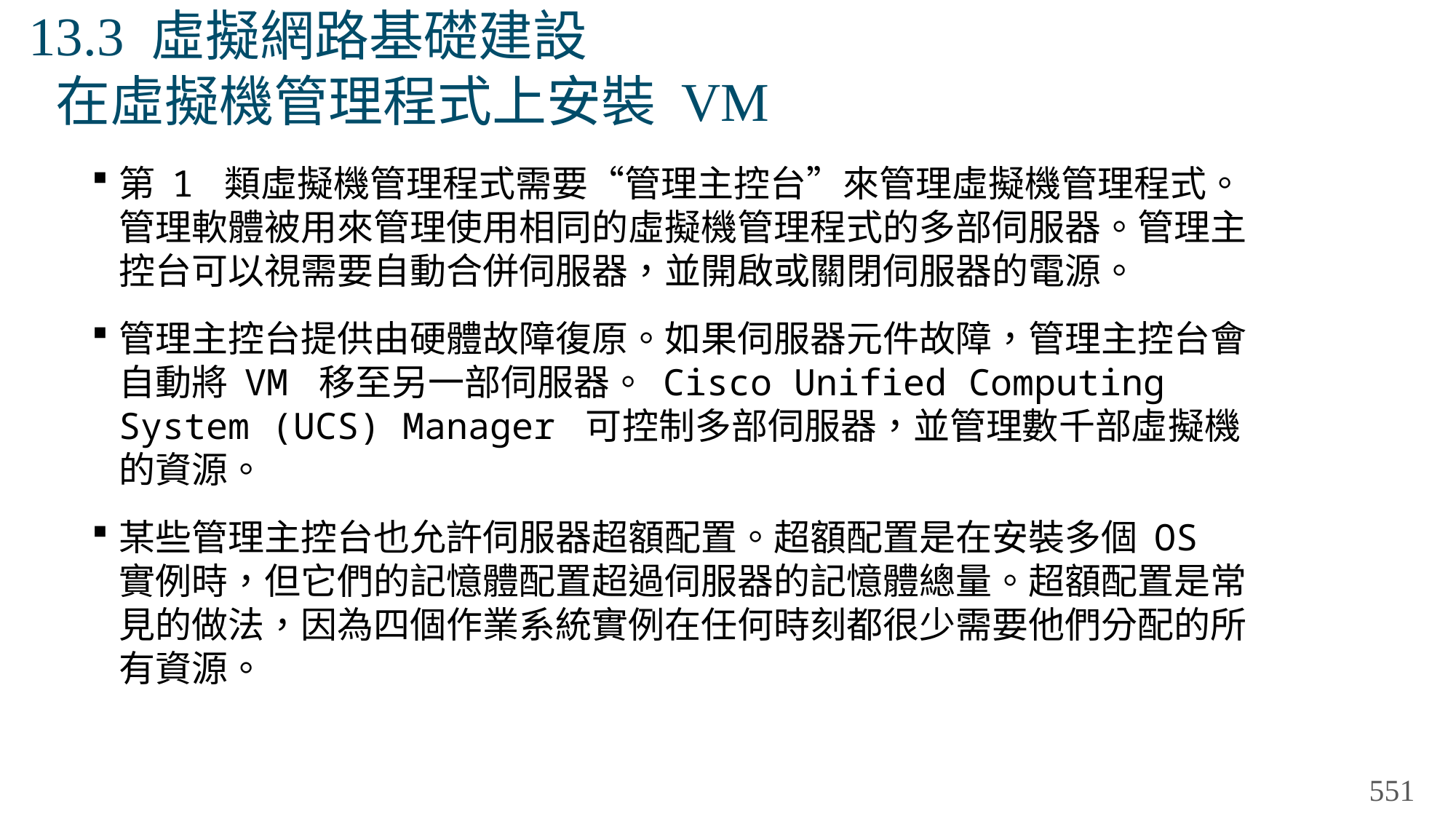

# 13.3 虛擬網路基礎建設 在虛擬機管理程式上安裝 VM
第 1 類虛擬機管理程式需要“管理主控台”來管理虛擬機管理程式。管理軟體被用來管理使用相同的虛擬機管理程式的多部伺服器。管理主控台可以視需要自動合併伺服器，並開啟或關閉伺服器的電源。
管理主控台提供由硬體故障復原。如果伺服器元件故障，管理主控台會自動將 VM 移至另一部伺服器。 Cisco Unified Computing System (UCS) Manager 可控制多部伺服器，並管理數千部虛擬機的資源。
某些管理主控台也允許伺服器超額配置。超額配置是在安裝多個 OS 實例時，但它們的記憶體配置超過伺服器的記憶體總量。超額配置是常見的做法，因為四個作業系統實例在任何時刻都很少需要他們分配的所有資源。
551